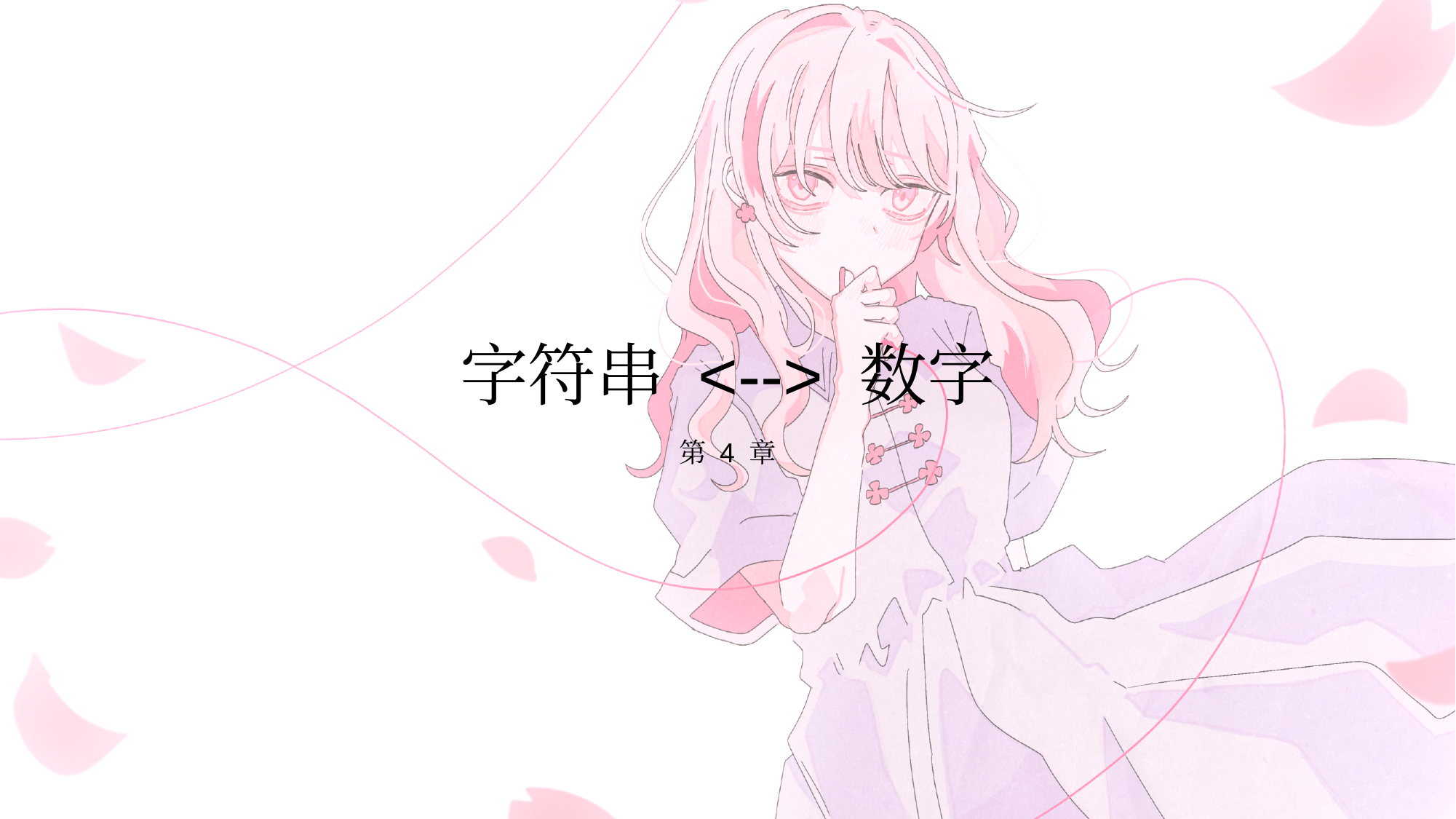

# 字符串 <--> 数字
第 4 章